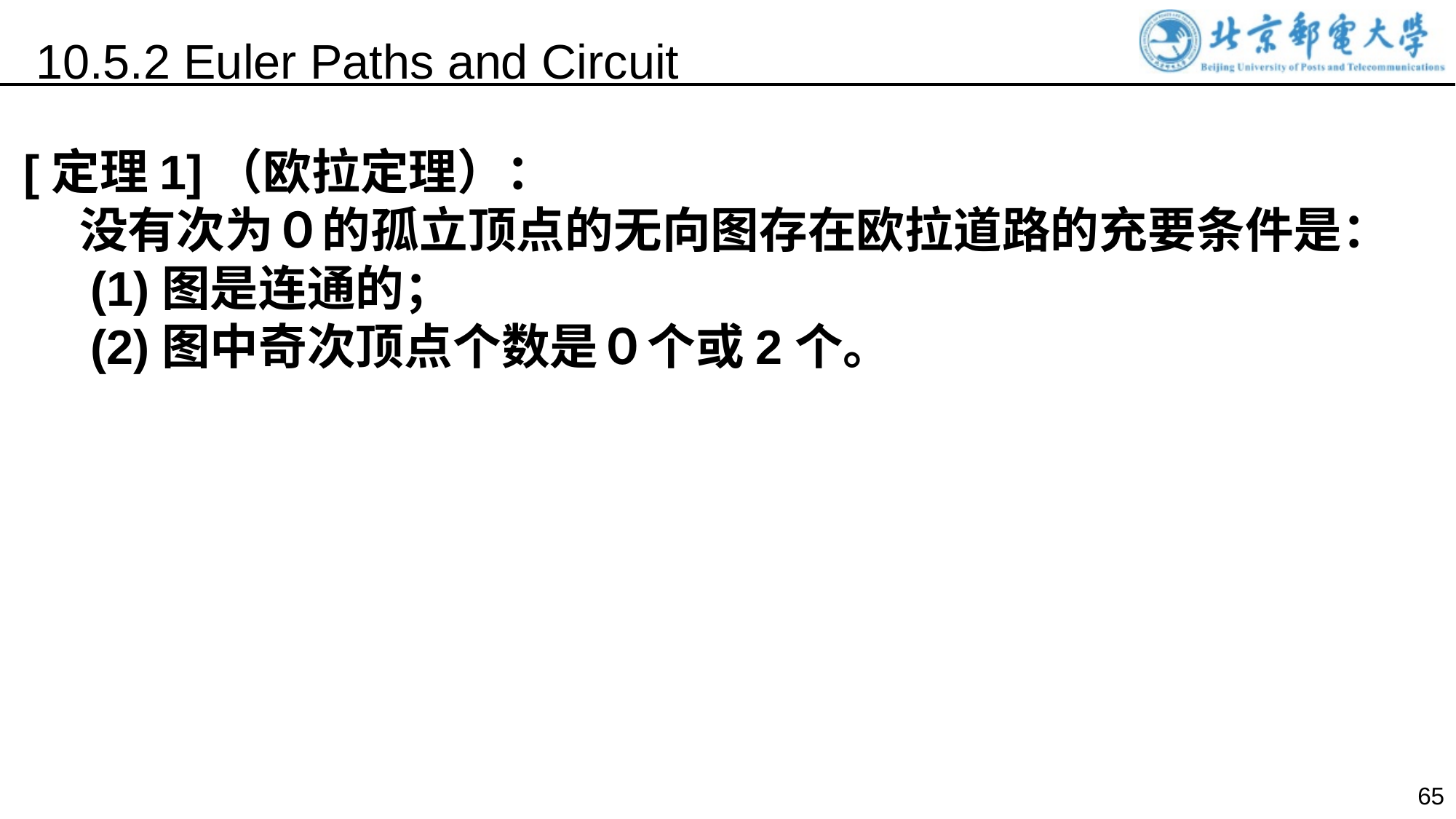

10.5.2 Euler Paths and Circuit
[定理1]（欧拉定理）：
    没有次为０的孤立顶点的无向图存在欧拉道路的充要条件是：
     (1)图是连通的；
     (2)图中奇次顶点个数是０个或2个。